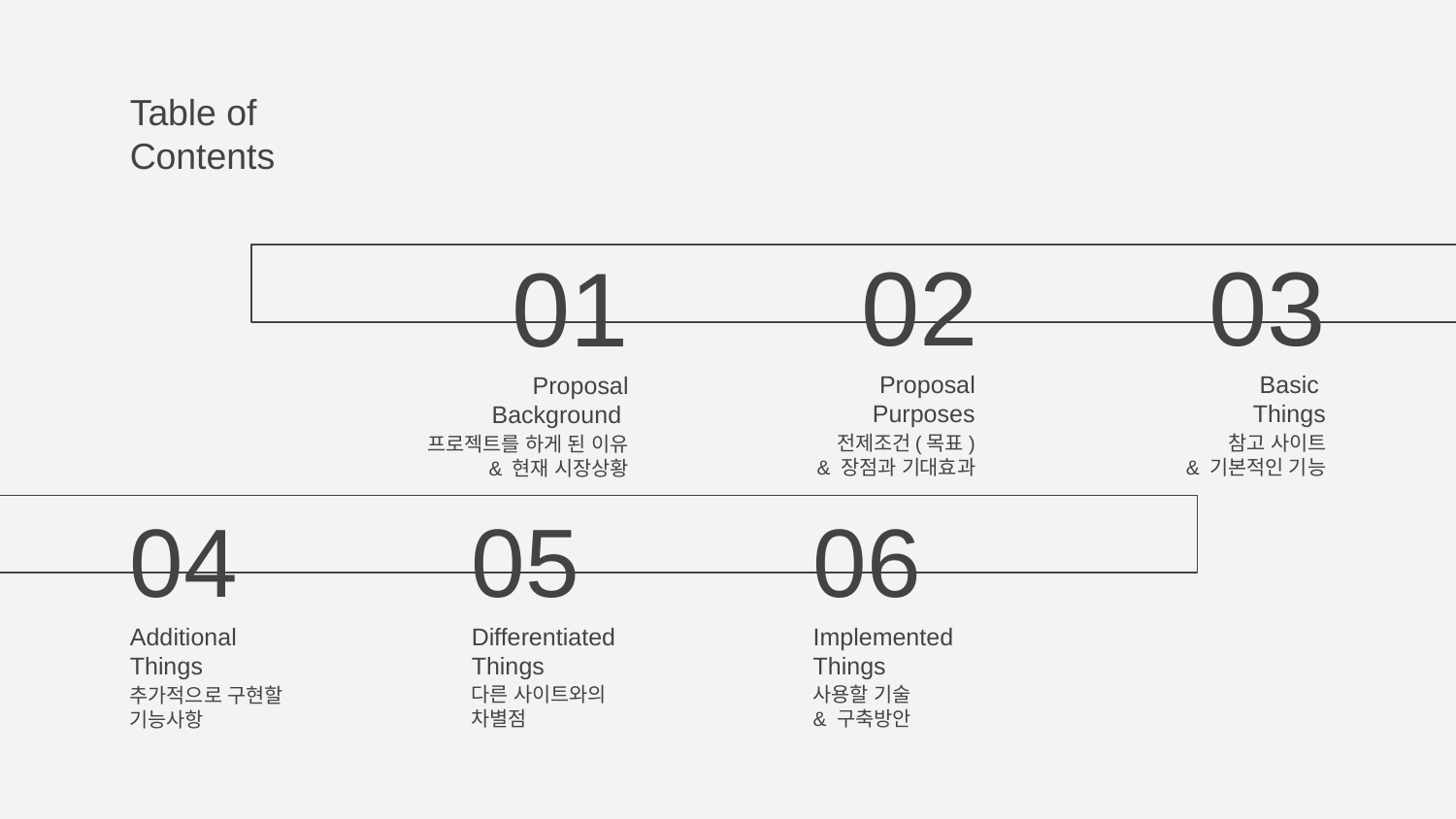

Table of Contents
02
03
01
Proposal
Purposes
Basic
Things
# Proposal Background
전제조건(목표)
& 장점과 기대효과
참고 사이트
& 기본적인 기능
프로젝트를 하게 된 이유
& 현재 시장상황
05
06
04
Differentiated Things
Implemented Things
Additional
Things
다른 사이트와의
차별점
사용할 기술
& 구축방안
추가적으로 구현할
기능사항